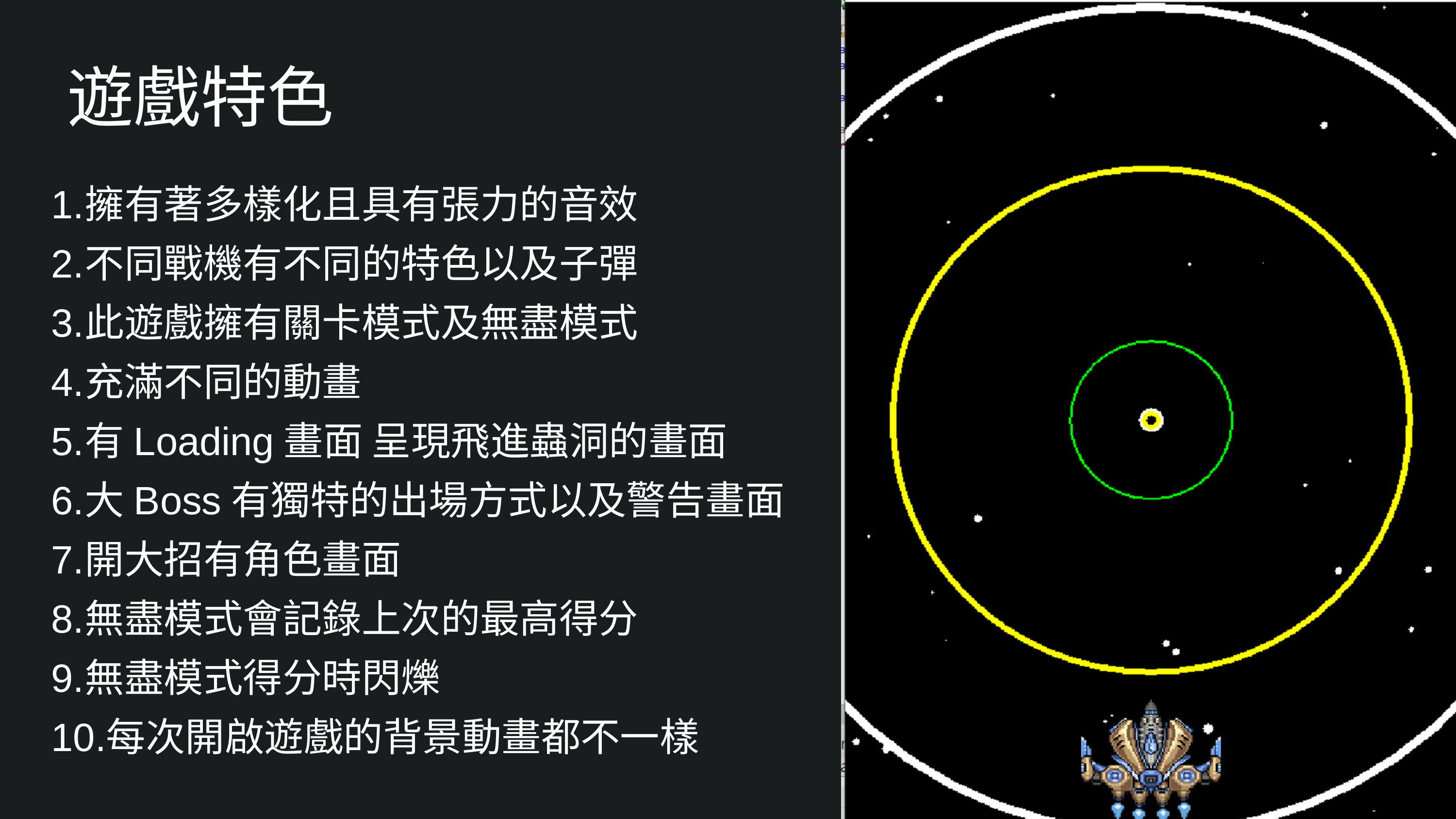

遊戲特色
擁有著多樣化且具有張力的音效
不同戰機有不同的特色以及子彈
此遊戲擁有關卡模式及無盡模式
充滿不同的動畫
有Loading畫面 呈現飛進蟲洞的畫面
大Boss有獨特的出場方式以及警告畫面
開大招有角色畫面
無盡模式會記錄上次的最高得分
無盡模式得分時閃爍
每次開啟遊戲的背景動畫都不一樣